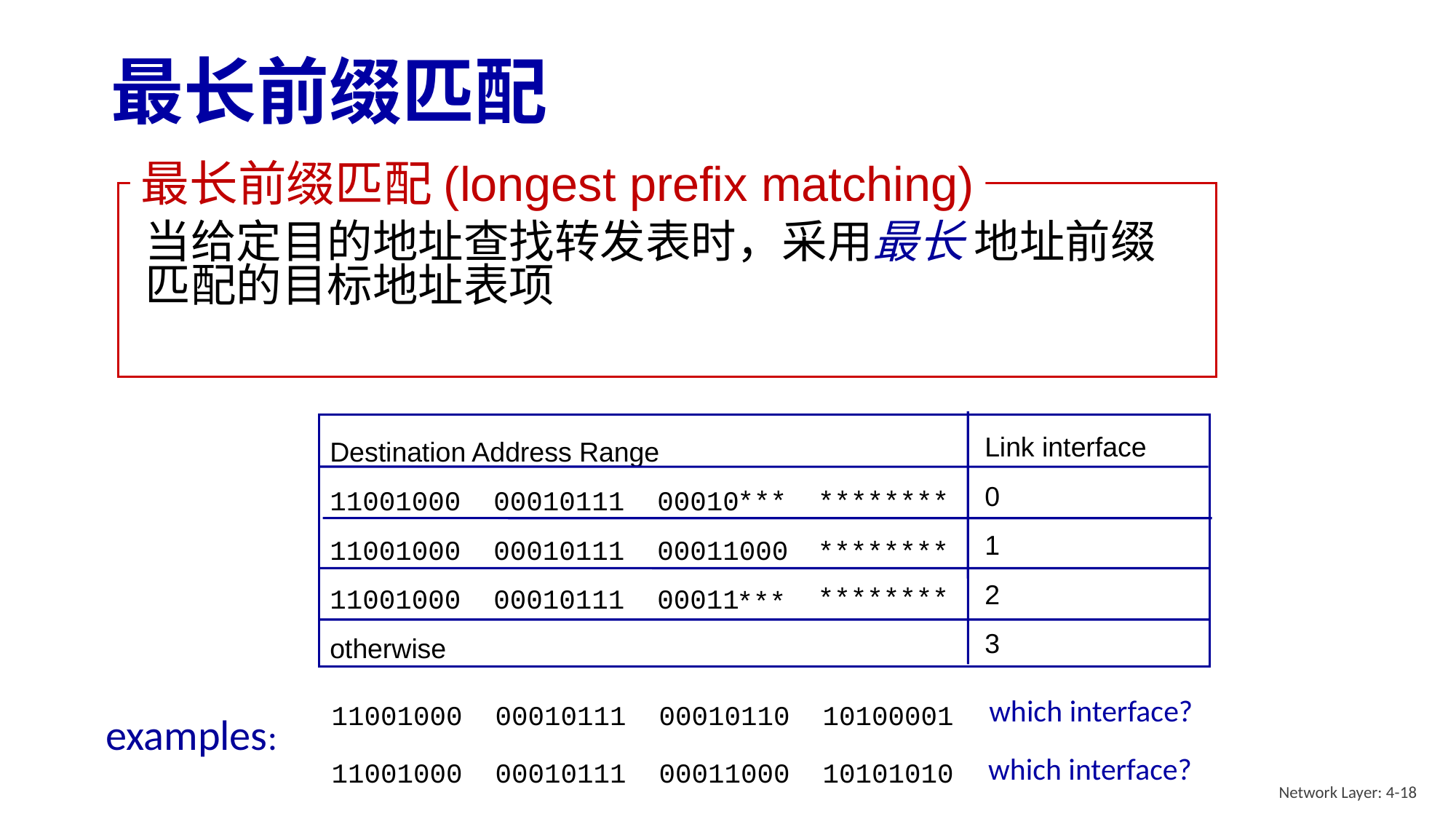

# 最长前缀匹配
最长前缀匹配(longest prefix matching)

当给定目的地址查找转发表时，采用最长 地址前缀匹配的目标地址表项
Link interface
0
1
2
3

Destination Address Range
11001000  00010111  00010
11001000  00010111  00011000
11001000  00010111  00011
otherwise

********
***

********

********
***

which interface?
11001000  00010111  00010110  10100001
examples:
which interface?
11001000  00010111  00011000  10101010
Network Layer: 4-18